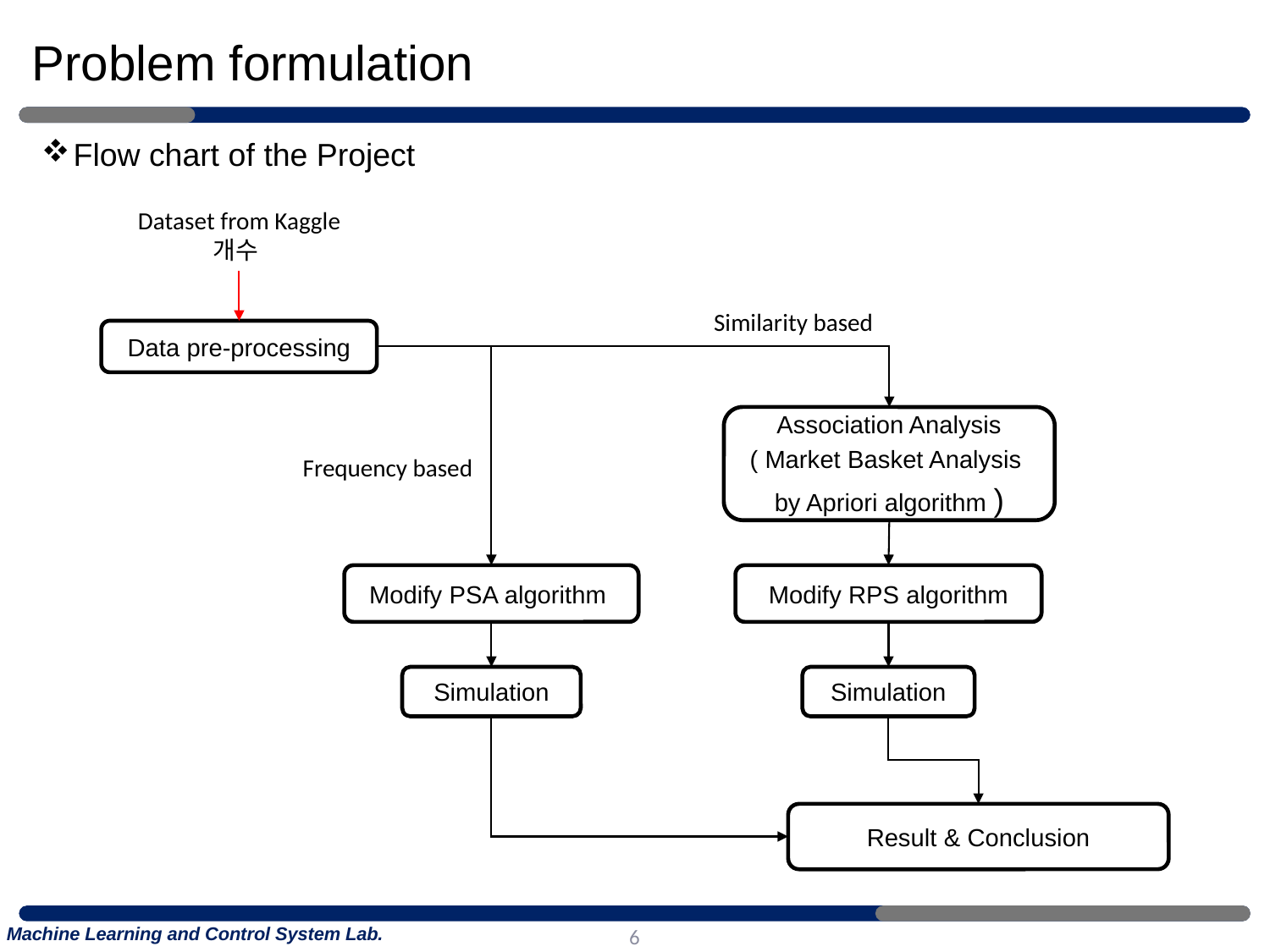

# Problem formulation

Flow chart of the Project

Dataset from Kaggle
개수
Similarity based
Data pre-processing
Association Analysis
( Market Basket Analysis
by Apriori algorithm )
Modify RPS algorithm
Simulation
Frequency based
Modify PSA algorithm
Simulation
Result & Conclusion
6